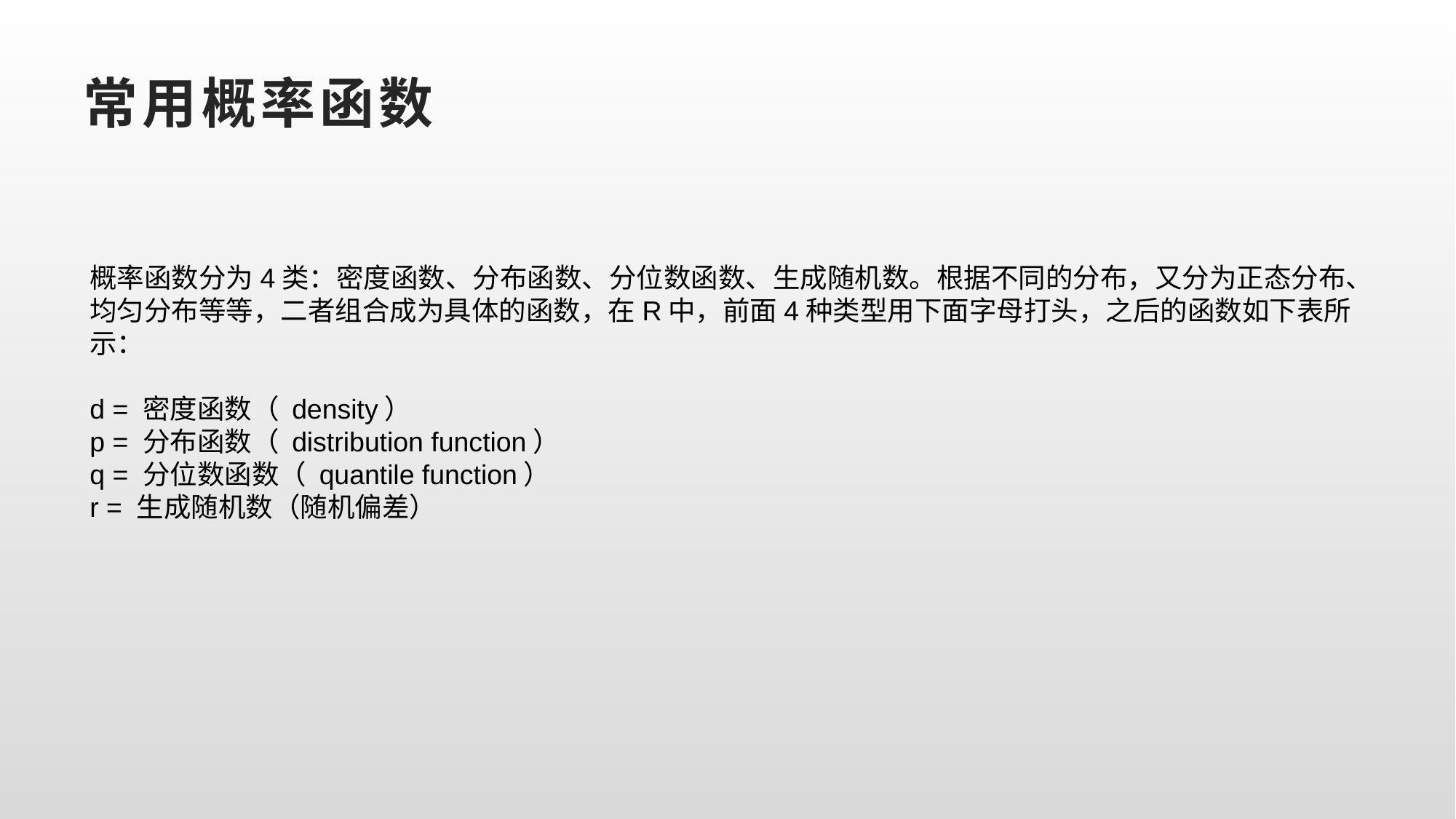

# 常用概率函数
概率函数分为4类：密度函数、分布函数、分位数函数、生成随机数。根据不同的分布，又分为正态分布、均匀分布等等，二者组合成为具体的函数，在R中，前面4种类型用下面字母打头，之后的函数如下表所示：

d = 密度函数（ density）
p = 分布函数（ distribution function）
q = 分位数函数（ quantile function）
r = 生成随机数（随机偏差）